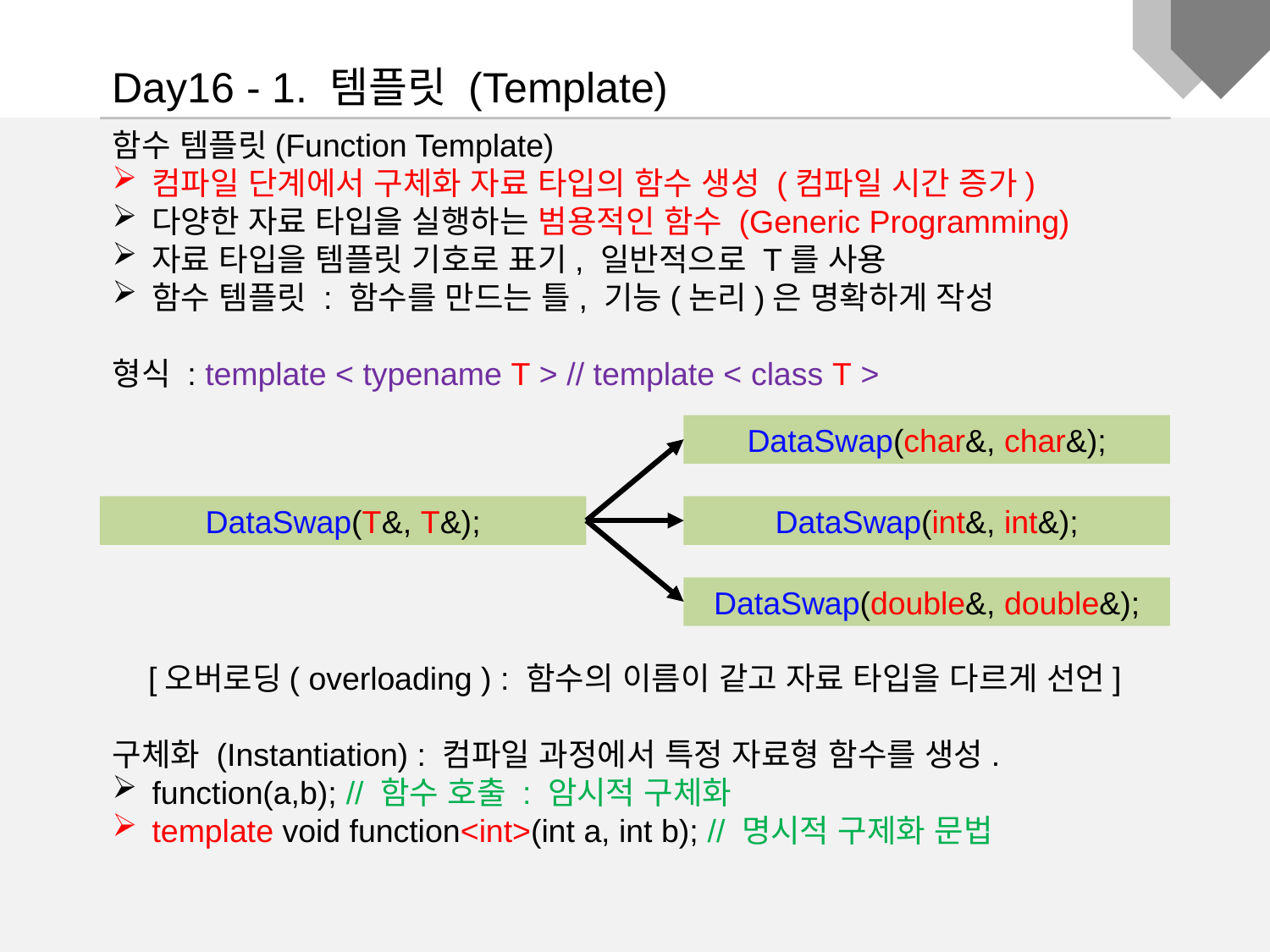

Day16 - 1. 템플릿 (Template)
함수 템플릿(Function Template)
컴파일 단계에서 구체화 자료 타입의 함수 생성 (컴파일 시간 증가)
다양한 자료 타입을 실행하는 범용적인 함수 (Generic Programming)
자료 타입을 템플릿 기호로 표기, 일반적으로 T를 사용
함수 템플릿 : 함수를 만드는 틀, 기능(논리)은 명확하게 작성

형식 : template < typename T > // template < class T >

[오버로딩( overloading ) : 함수의 이름이 같고 자료 타입을 다르게 선언]

구체화 (Instantiation) : 컴파일 과정에서 특정 자료형 함수를 생성.
function(a,b); // 함수 호출 : 암시적 구체화
template void function<int>(int a, int b); // 명시적 구제화 문법
DataSwap(char&, char&);
DataSwap(T&, T&);
DataSwap(int&, int&);
DataSwap(double&, double&);